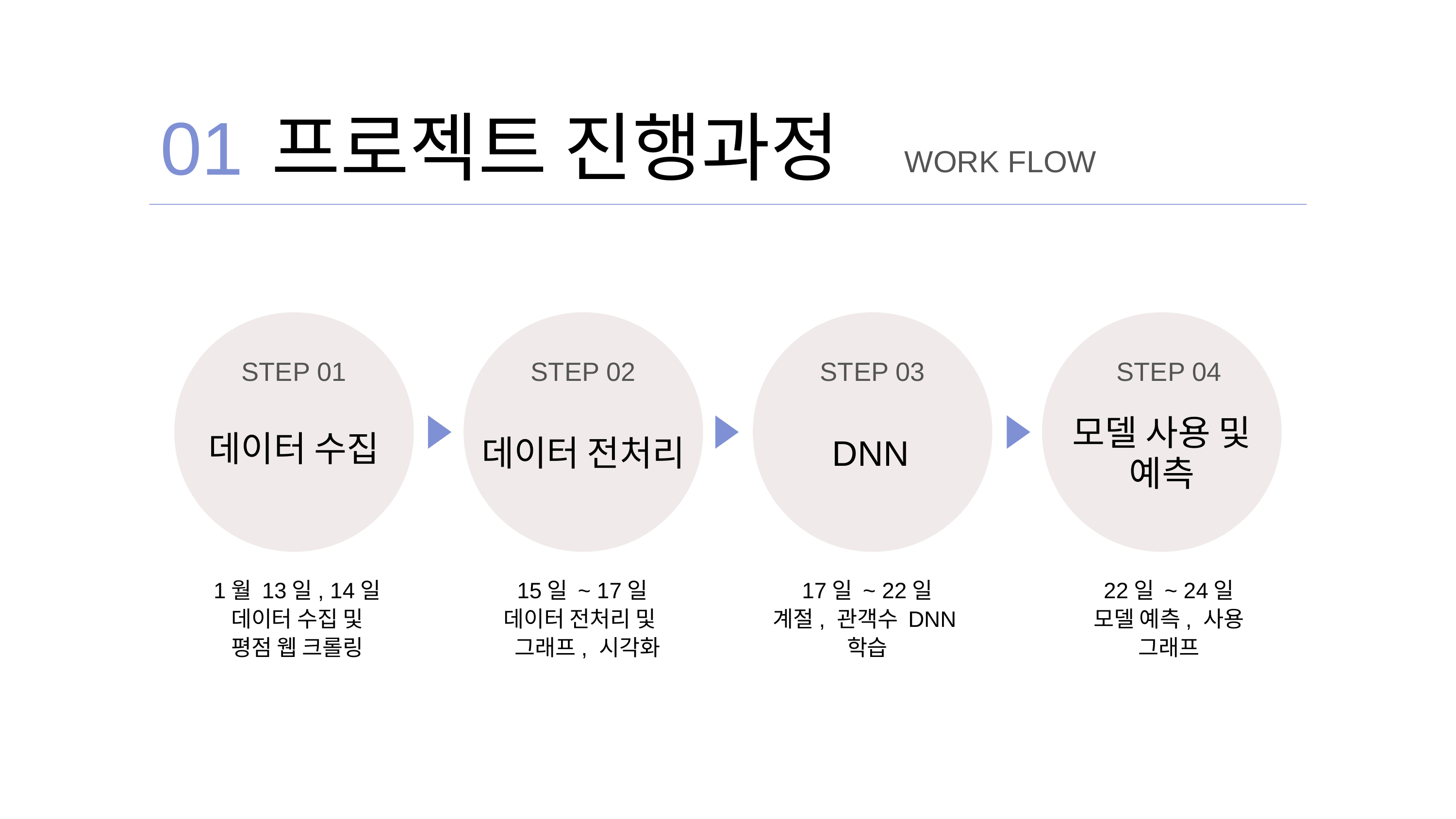

01
프로젝트 진행과정
WORK FLOW

STEP 01
STEP 02
STEP 03
STEP 04
모델 사용 및 예측

데이터 수집
데이터 전처리
DNN
1월 13일, 14일
데이터 수집 및
평점 웹 크롤링
15일 ~ 17일
데이터 전처리 및
 그래프, 시각화
17일 ~ 22일
계절, 관객수 DNN학습
22일 ~ 24일
모델 예측, 사용 그래프